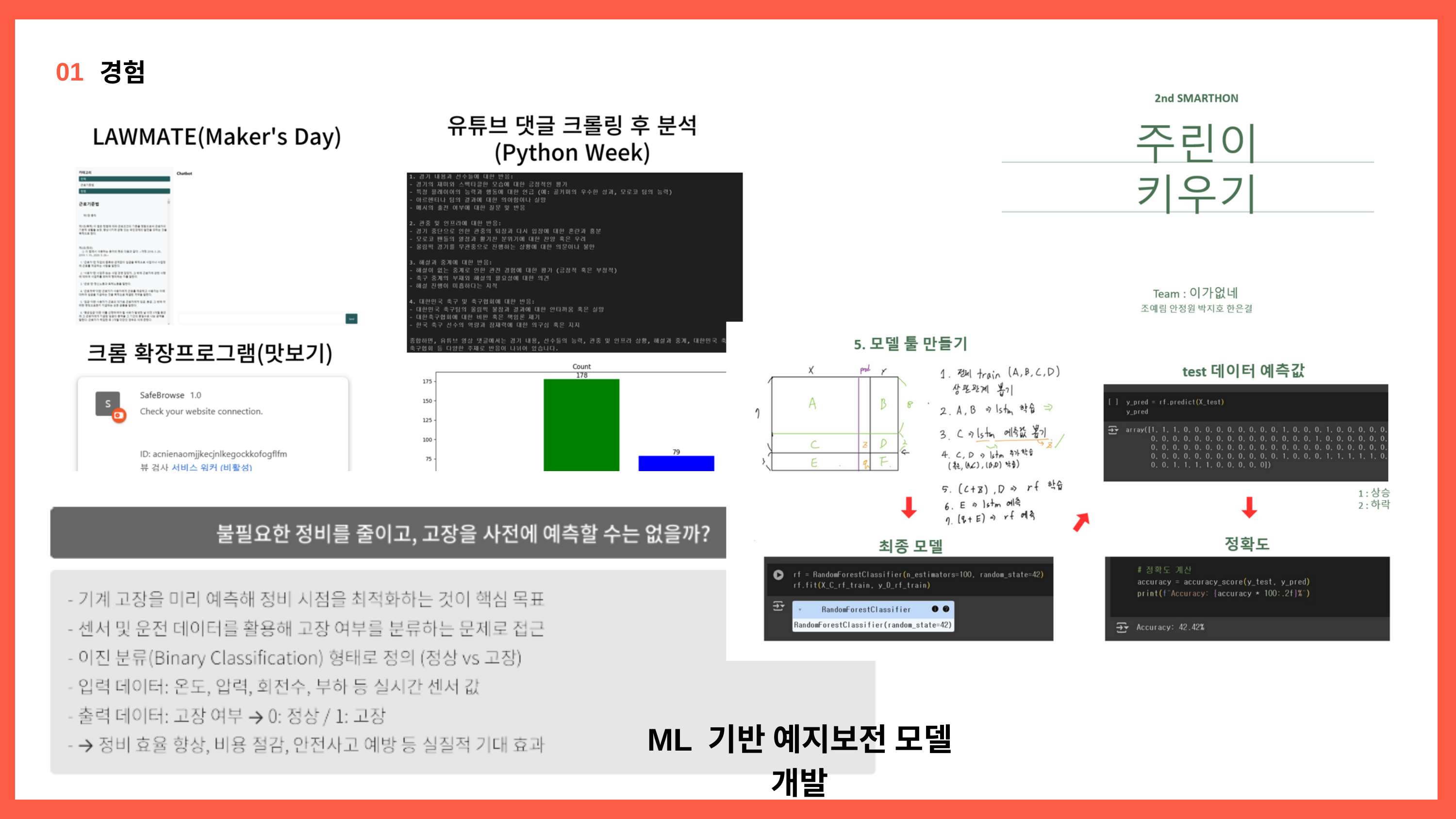

01
경험

ML 기반 예지보전 모델 개발